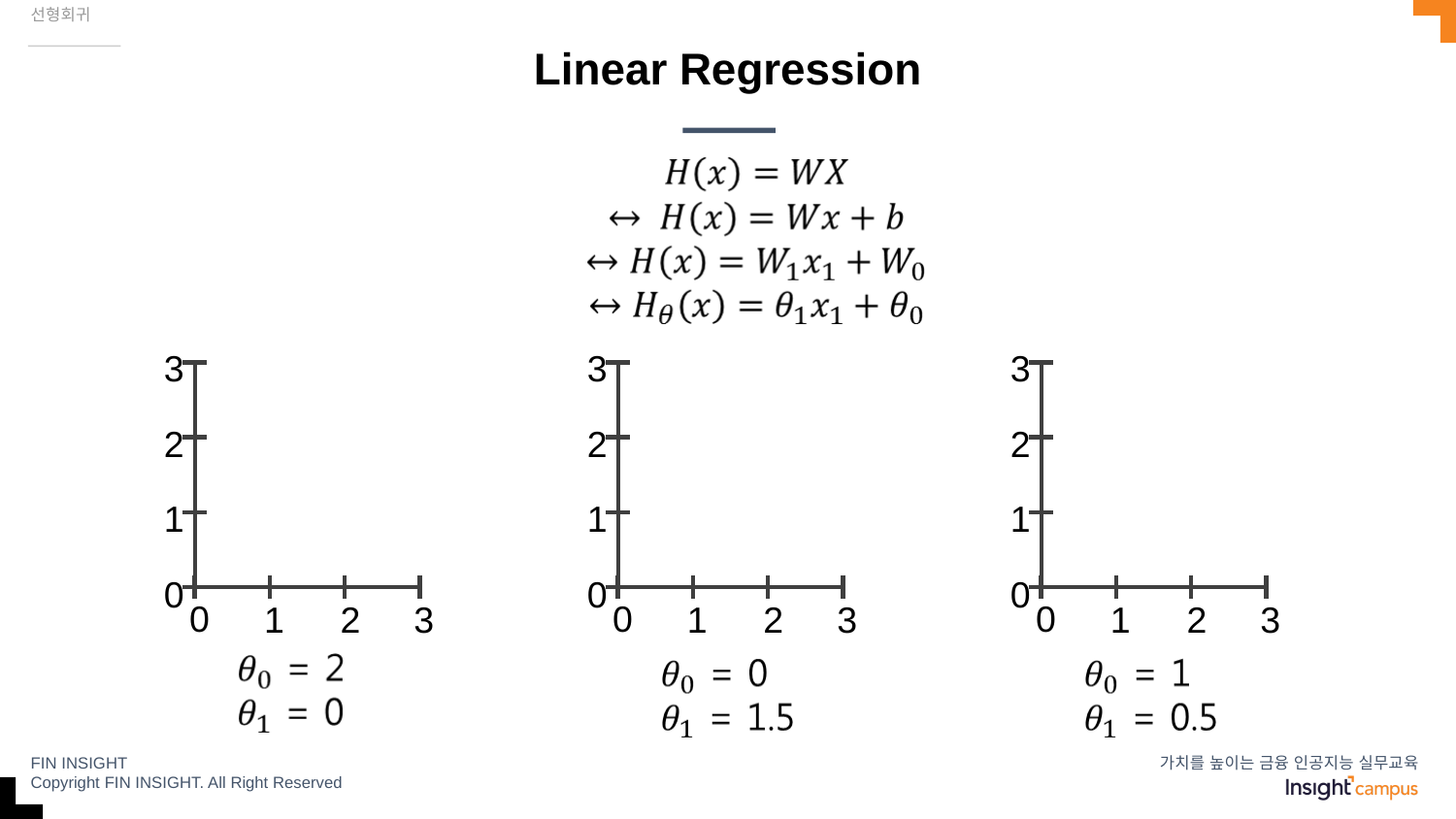

선형회귀
# Linear Regression

3
2
1
0
0
2
1
3
3
2
1
0
0
2
1
3
3
2
1
0
0
2
1
3